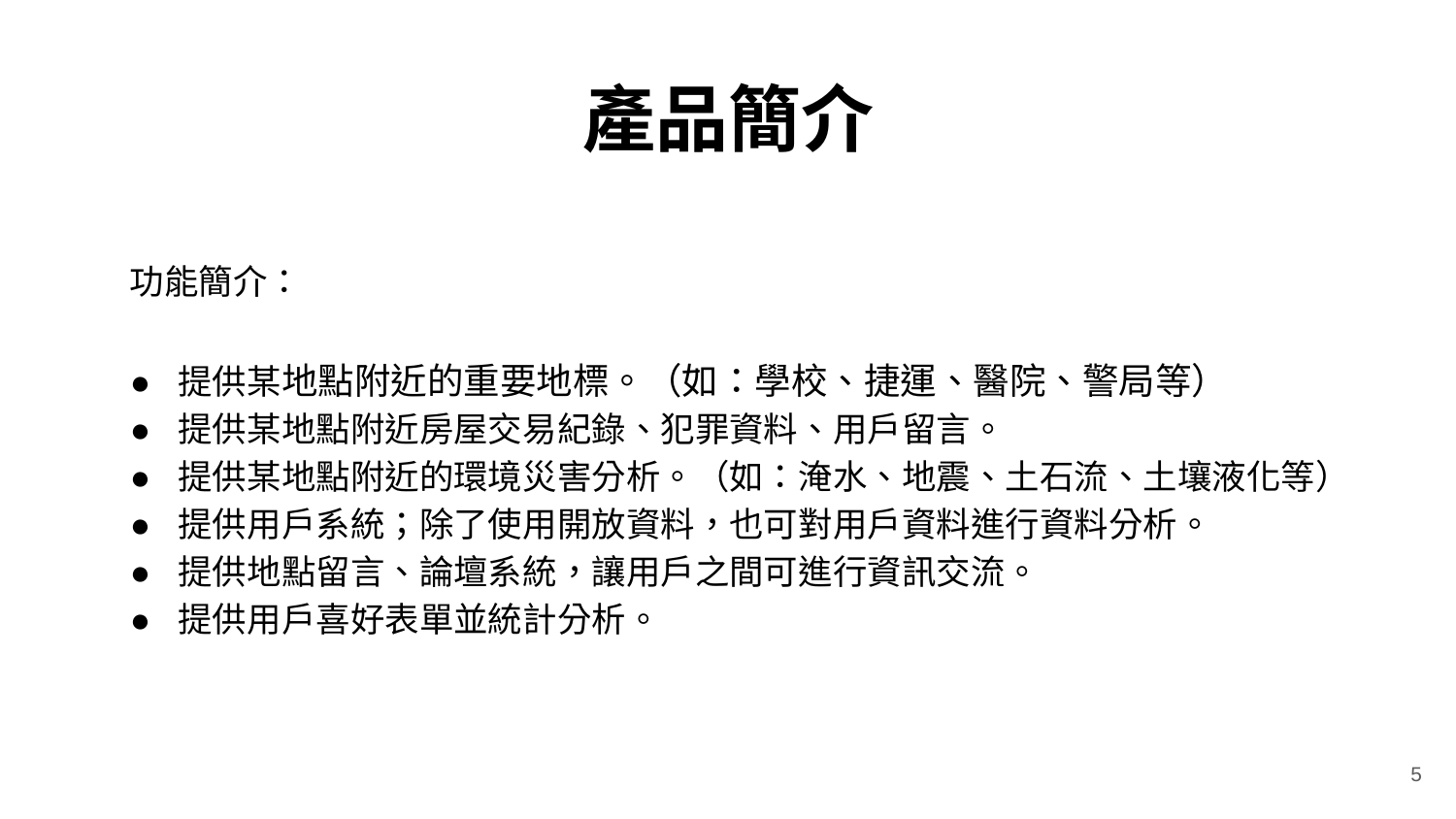

# 產品簡介
功能簡介：

●  提供某地點附近的重要地標。（如：學校、捷運、醫院、警局等）
●  提供某地點附近房屋交易紀錄、犯罪資料、用戶留言。
●  提供某地點附近的環境災害分析。（如：淹水、地震、土石流、土壤液化等）
●  提供用戶系統；除了使用開放資料，也可對用戶資料進行資料分析。
●  提供地點留言、論壇系統，讓用戶之間可進行資訊交流。
●  提供用戶喜好表單並統計分析。

5